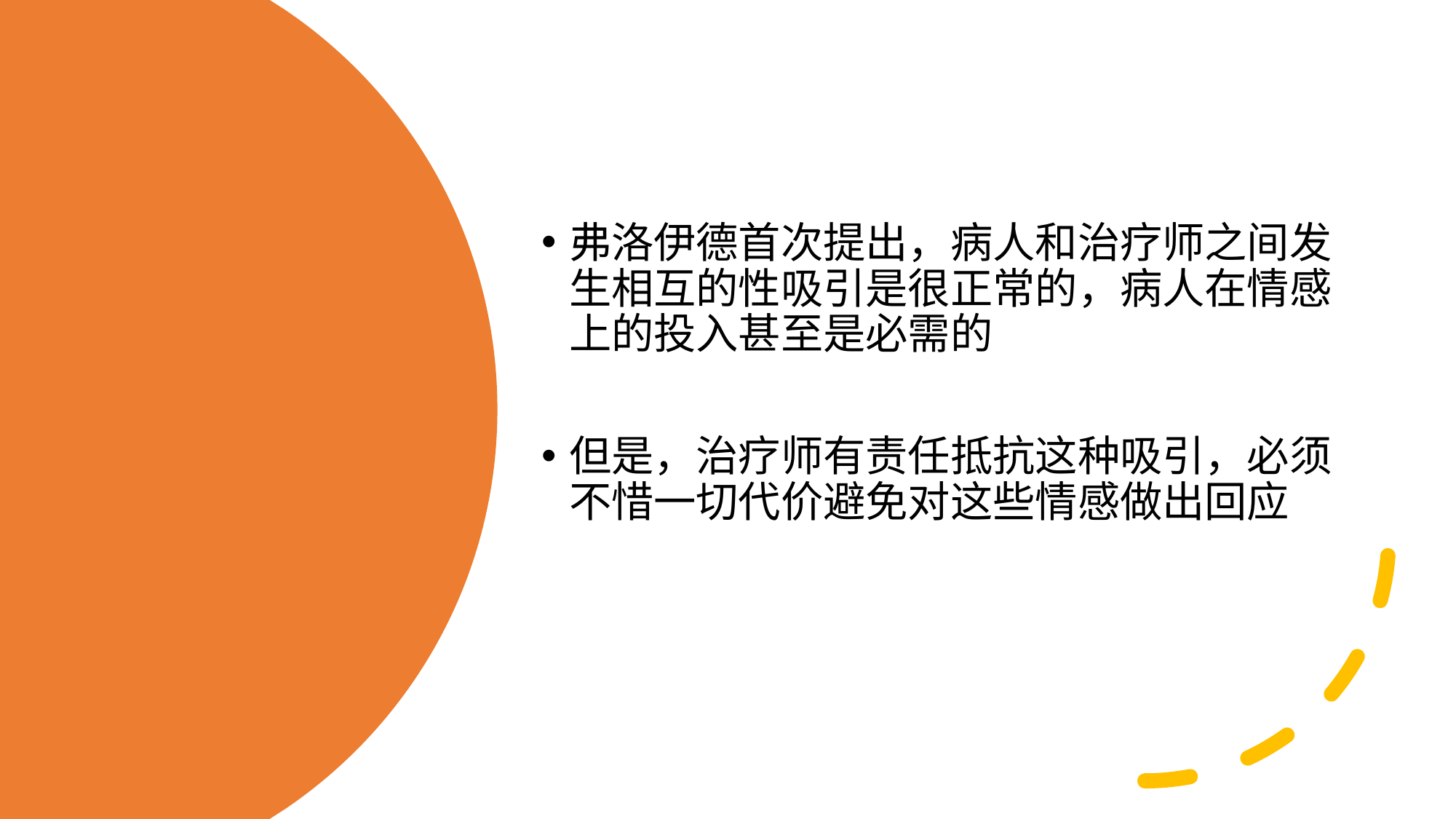

弗洛伊德首次提出，病人和治疗师之间发生相互的性吸引是很正常的，病人在情感上的投入甚至是必需的

但是，治疗师有责任抵抗这种吸引，必须不惜一切代价避免对这些情感做出回应

#